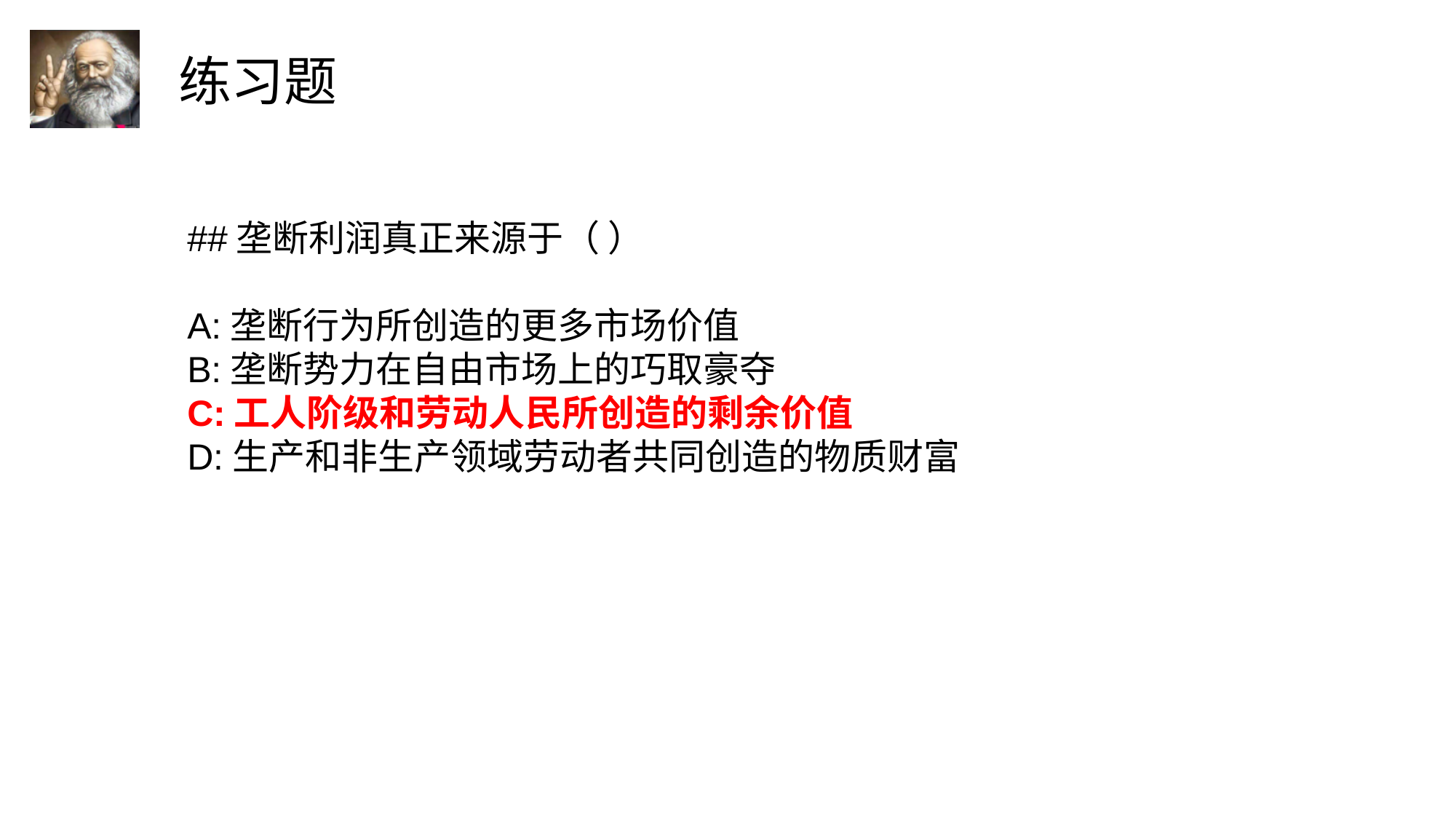

##垄断利润真正来源于（ ）

A:垄断行为所创造的更多市场价值
B:垄断势力在自由市场上的巧取豪夺
C:工人阶级和劳动人民所创造的剩余价值
D:生产和非生产领域劳动者共同创造的物质财富